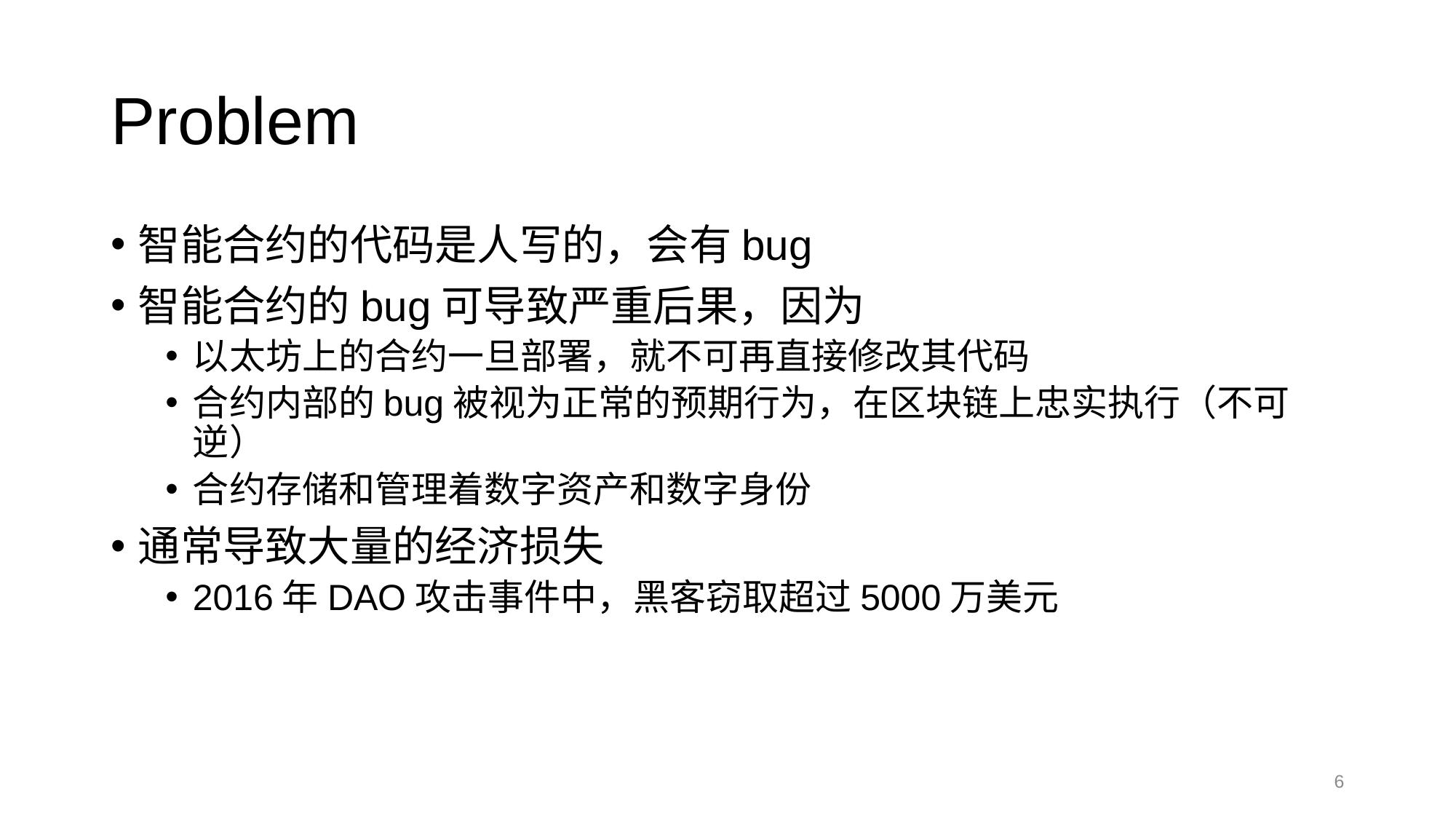

# Problem
智能合约的代码是人写的，会有bug
智能合约的bug可导致严重后果，因为
以太坊上的合约一旦部署，就不可再直接修改其代码
合约内部的bug被视为正常的预期行为，在区块链上忠实执行（不可逆）
合约存储和管理着数字资产和数字身份
通常导致大量的经济损失
2016年DAO攻击事件中，黑客窃取超过5000万美元
6